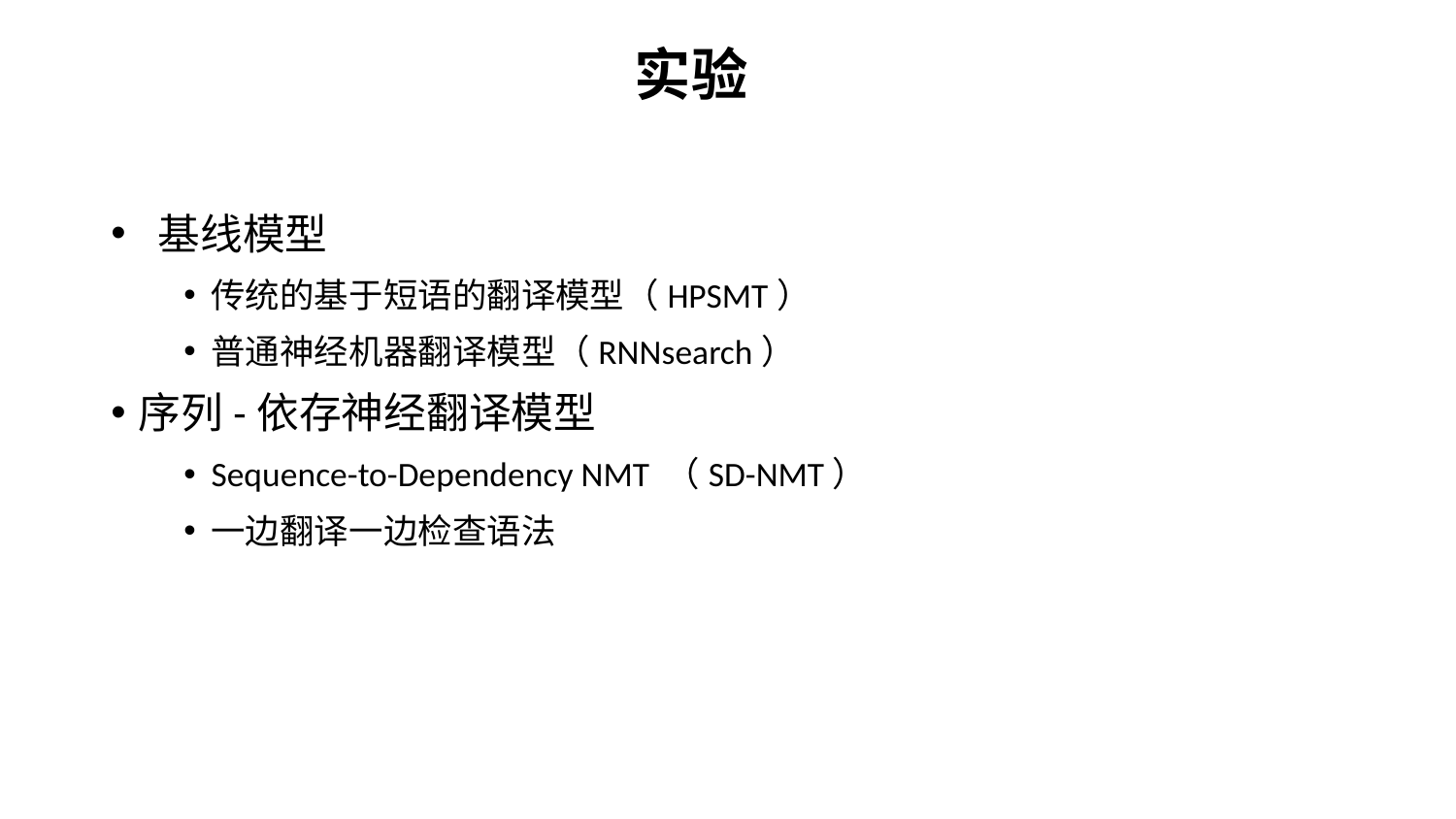

实验
 基线模型
传统的基于短语的翻译模型（HPSMT）
普通神经机器翻译模型（RNNsearch）
序列-依存神经翻译模型
Sequence-to-Dependency NMT （SD-NMT）
一边翻译一边检查语法